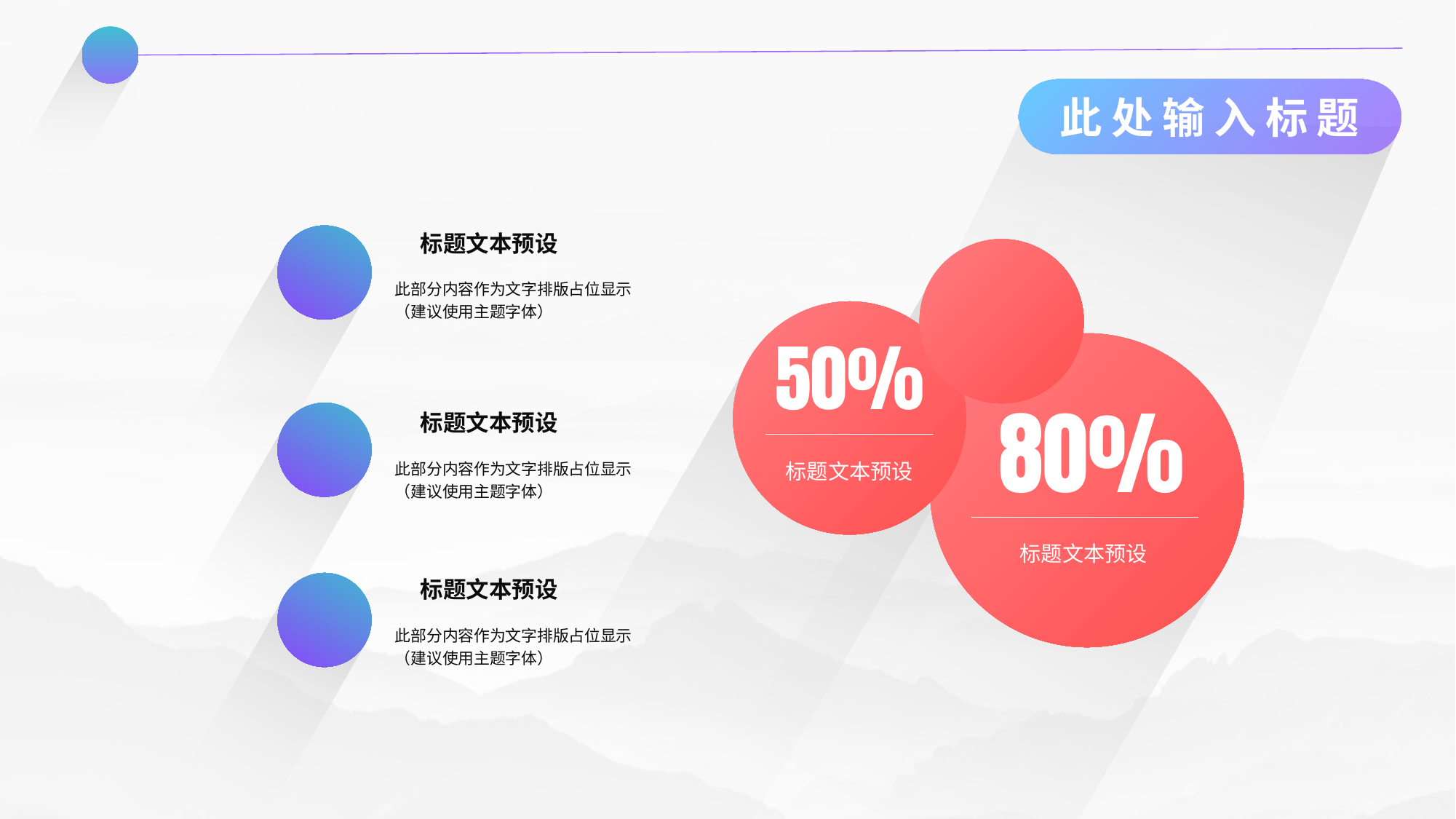

此处输入标题
标题文本预设

此部分内容作为文字排版占位显示
（建议使用主题字体）

50%
标题文本预设

80%
标题文本预设

标题文本预设

此部分内容作为文字排版占位显示
（建议使用主题字体）

标题文本预设

此部分内容作为文字排版占位显示
（建议使用主题字体）